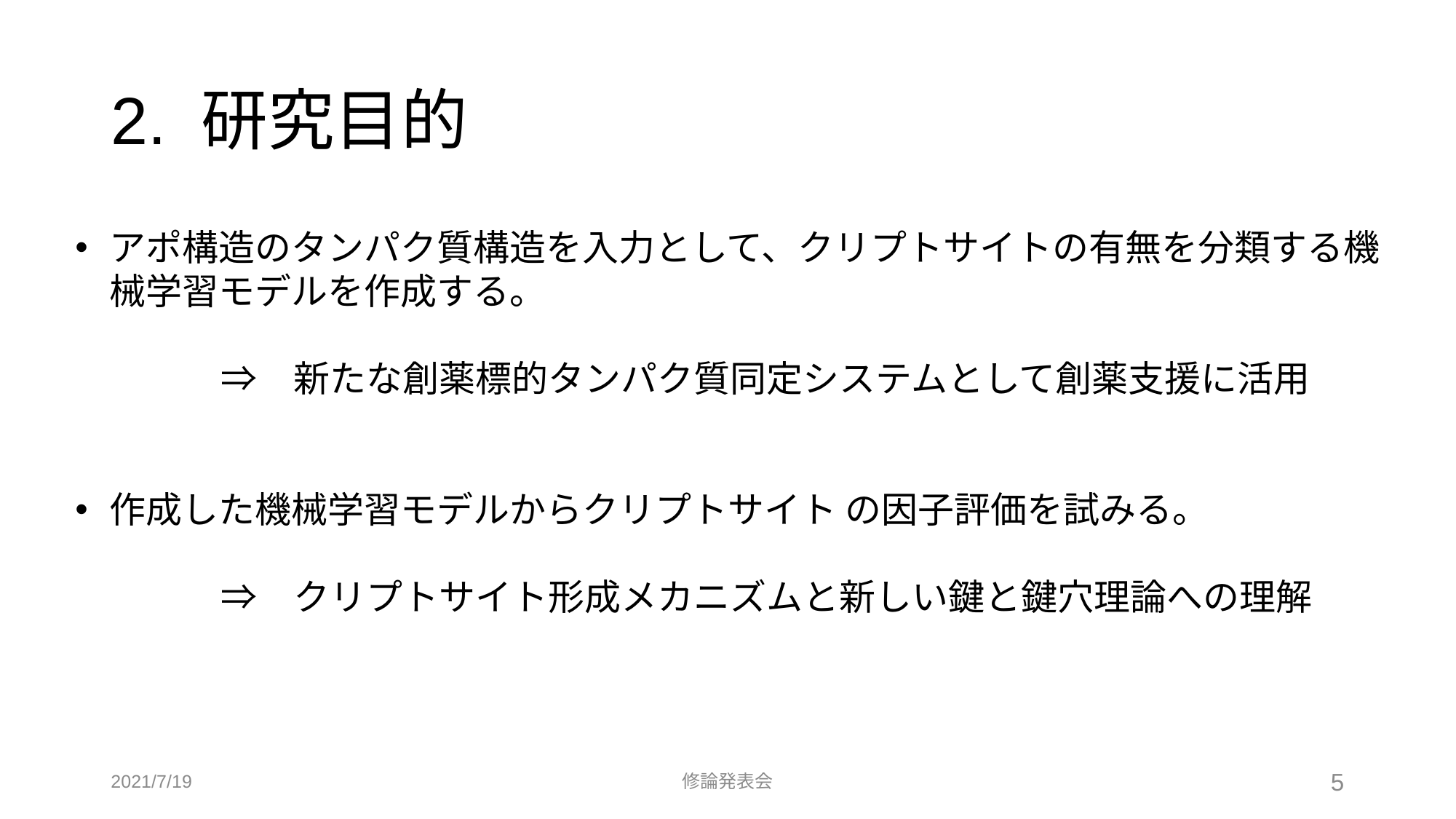

# 2. 研究目的
アポ構造のタンパク質構造を入力として、クリプトサイトの有無を分類する機械学習モデルを作成する。

　　　　⇒　新たな創薬標的タンパク質同定システムとして創薬支援に活用

作成した機械学習モデルからクリプトサイト の因子評価を試みる。

　　　　⇒　クリプトサイト形成メカニズムと新しい鍵と鍵穴理論への理解

2021/7/19
修論発表会
5